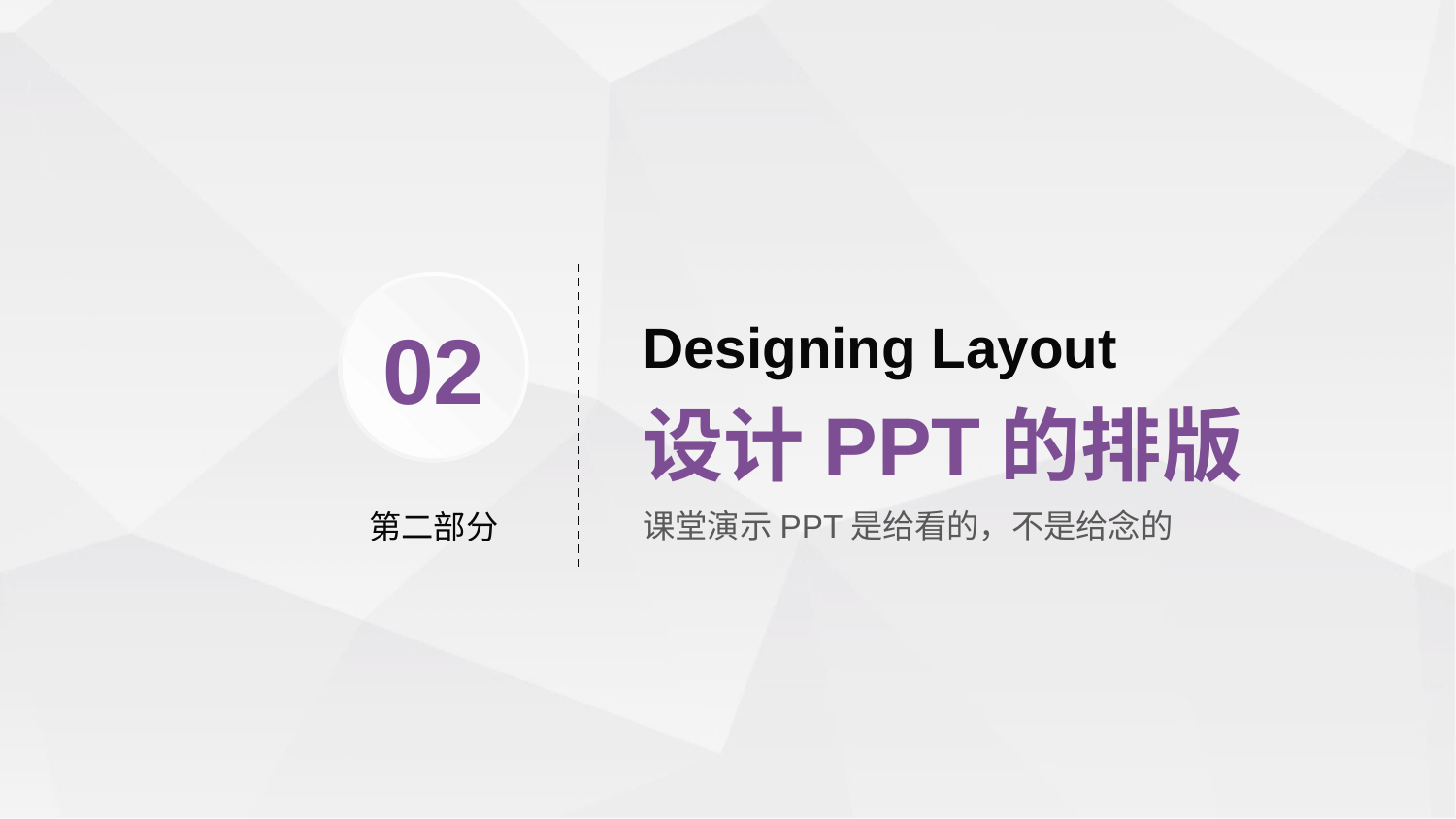

# Designing Layout
02
设计PPT的排版
第二部分
课堂演示PPT是给看的，不是给念的